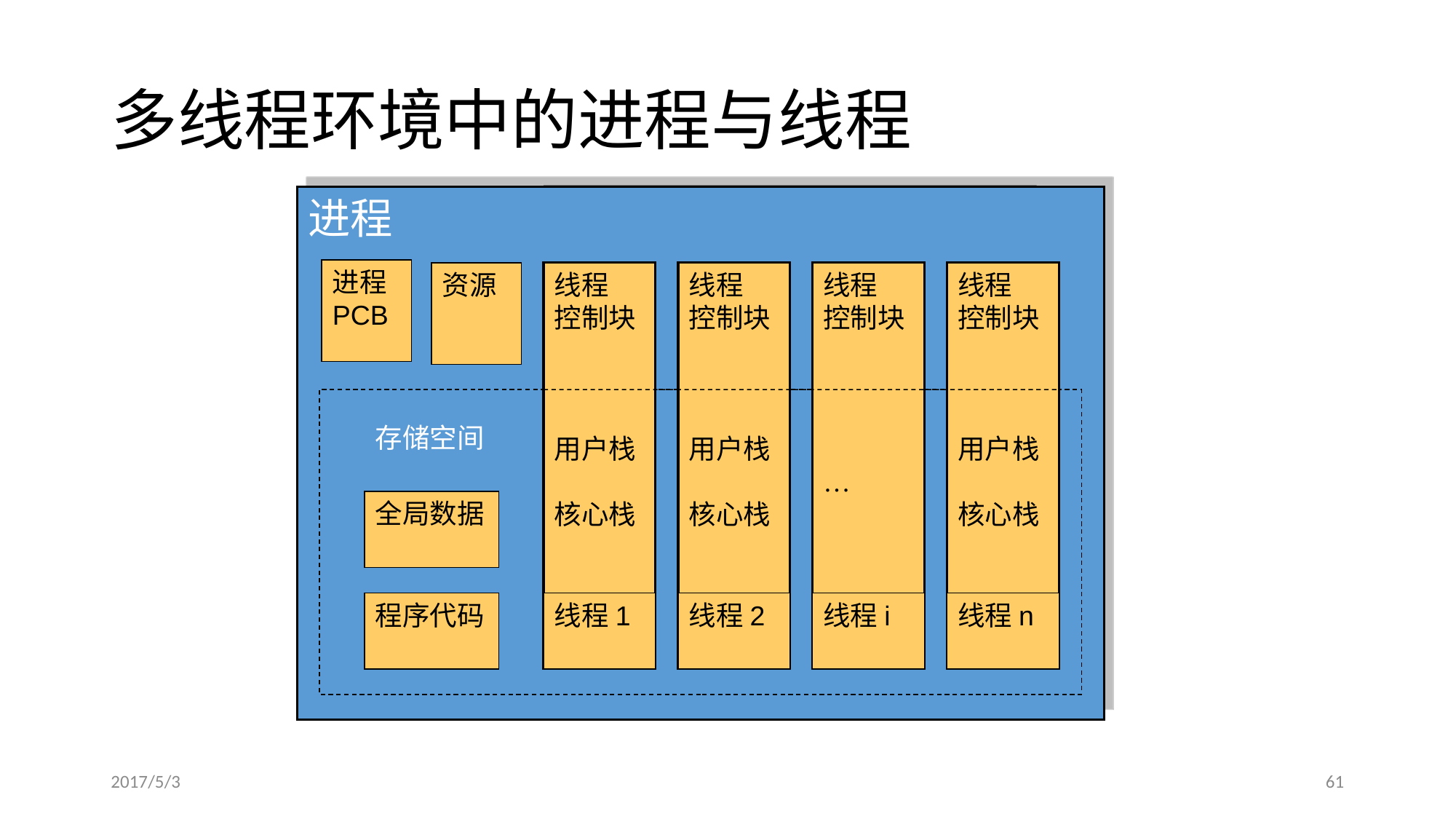

# 多线程环境中的进程与线程

进程

进程PCB
资源
线程
控制块

用户栈

核心栈

线程
控制块

用户栈

核心栈

…

线程
控制块

…

线程n
控制块

用户栈
核心栈
存储区

线程
控制块

用户栈

核心栈

存储空间
全局数据
程序代码
线程1

线程1

线程2

线程1

线程i

线程n

2017/5/3
61